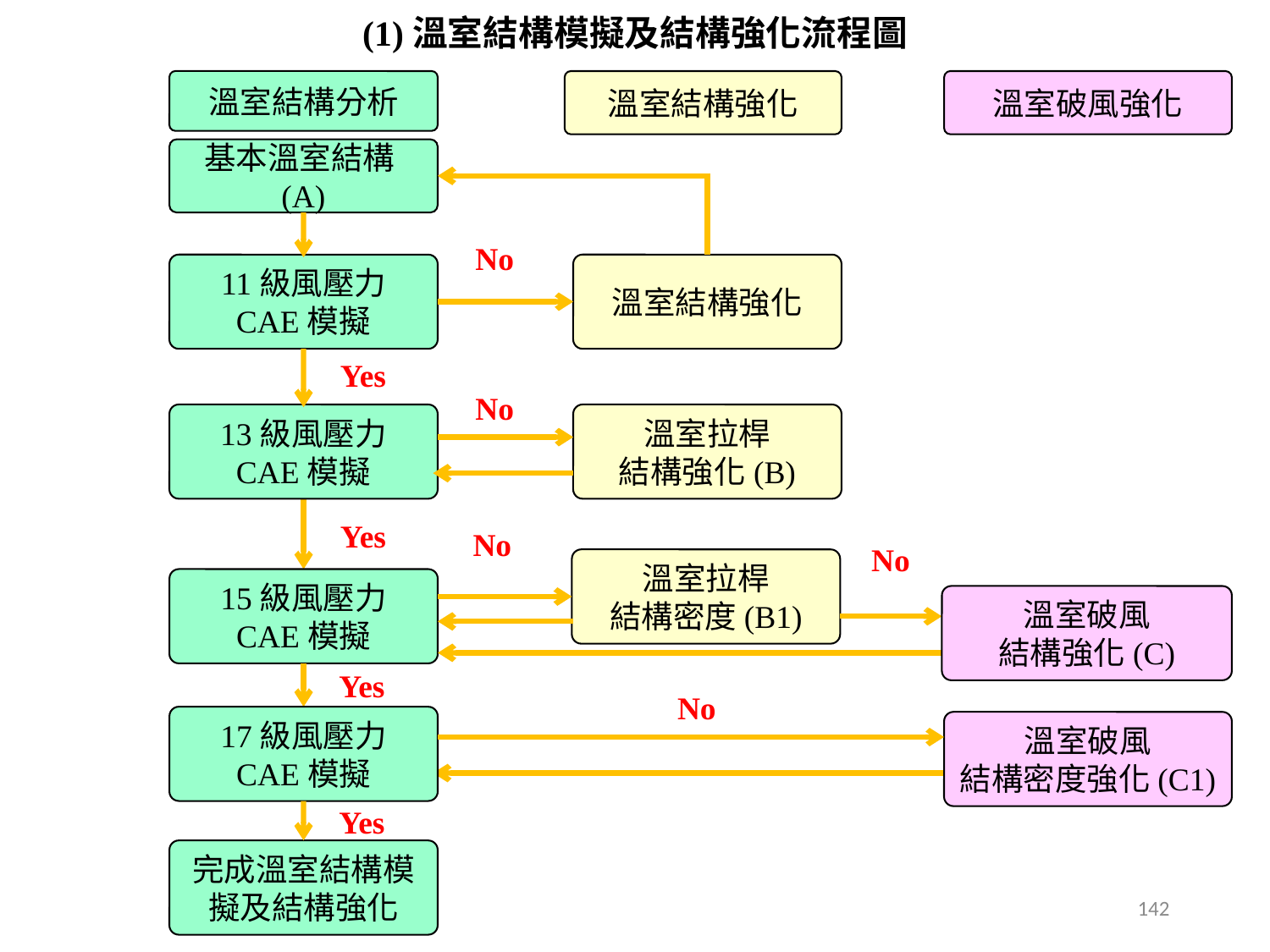

# (1)溫室結構模擬及結構強化流程圖
溫室結構分析

溫室結構強化

溫室破風強化

基本溫室結構(A)

No
11級風壓力
CAE模擬

溫室結構強化

Yes
No
13級風壓力
CAE模擬

溫室拉桿
結構強化(B)

Yes
No
No
溫室拉桿
結構密度(B1)

15級風壓力
CAE模擬

溫室破風
結構強化(C)

Yes
No
17級風壓力
CAE模擬

溫室破風
結構密度強化(C1)

Yes
完成溫室結構模擬及結構強化

142